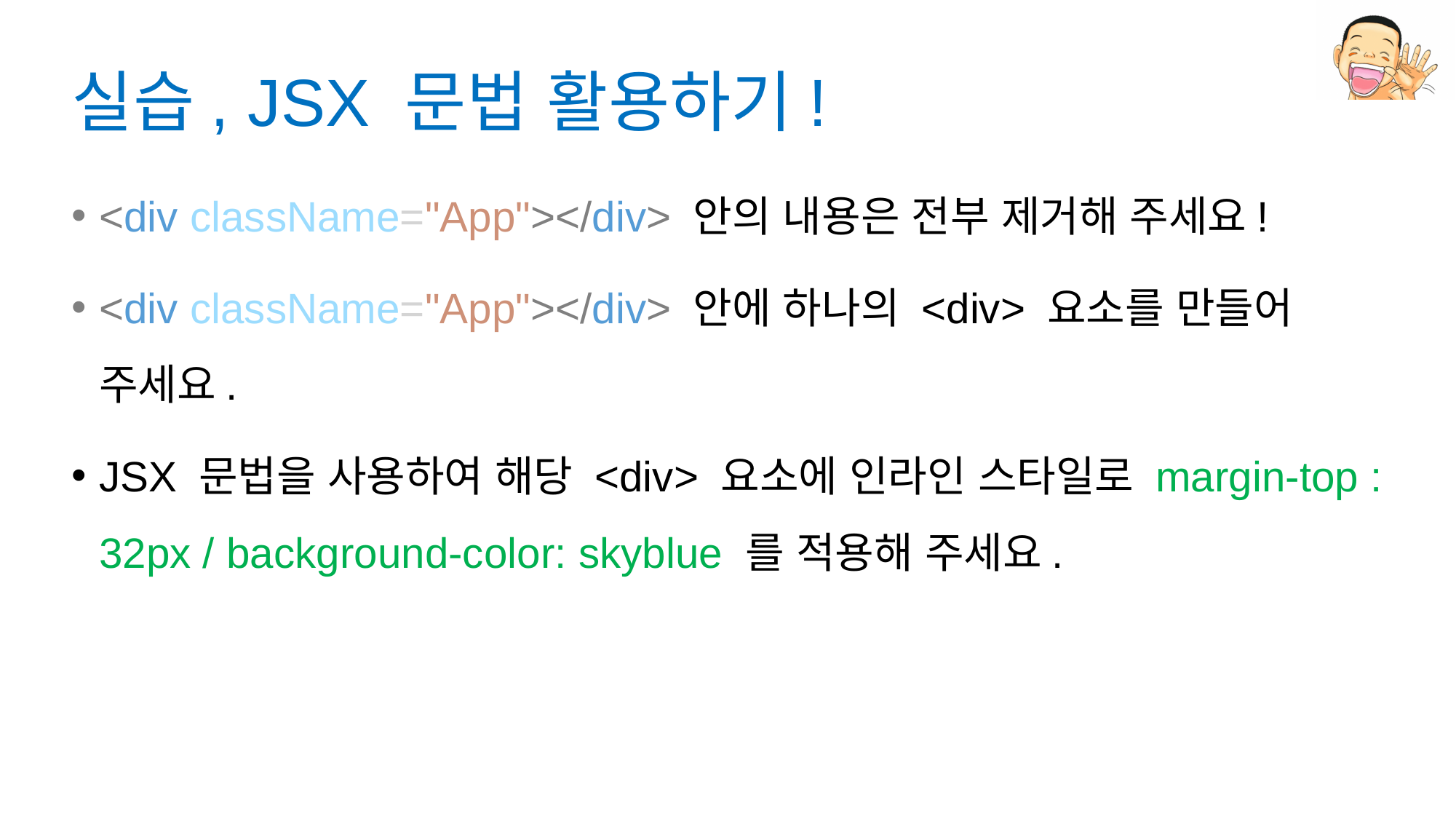

# 실습, JSX 문법 활용하기!
<div className="App"></div> 안의 내용은 전부 제거해 주세요!
<div className="App"></div> 안에 하나의 <div> 요소를 만들어 주세요.
JSX 문법을 사용하여 해당 <div> 요소에 인라인 스타일로 margin-top : 32px / background-color: skyblue 를 적용해 주세요.